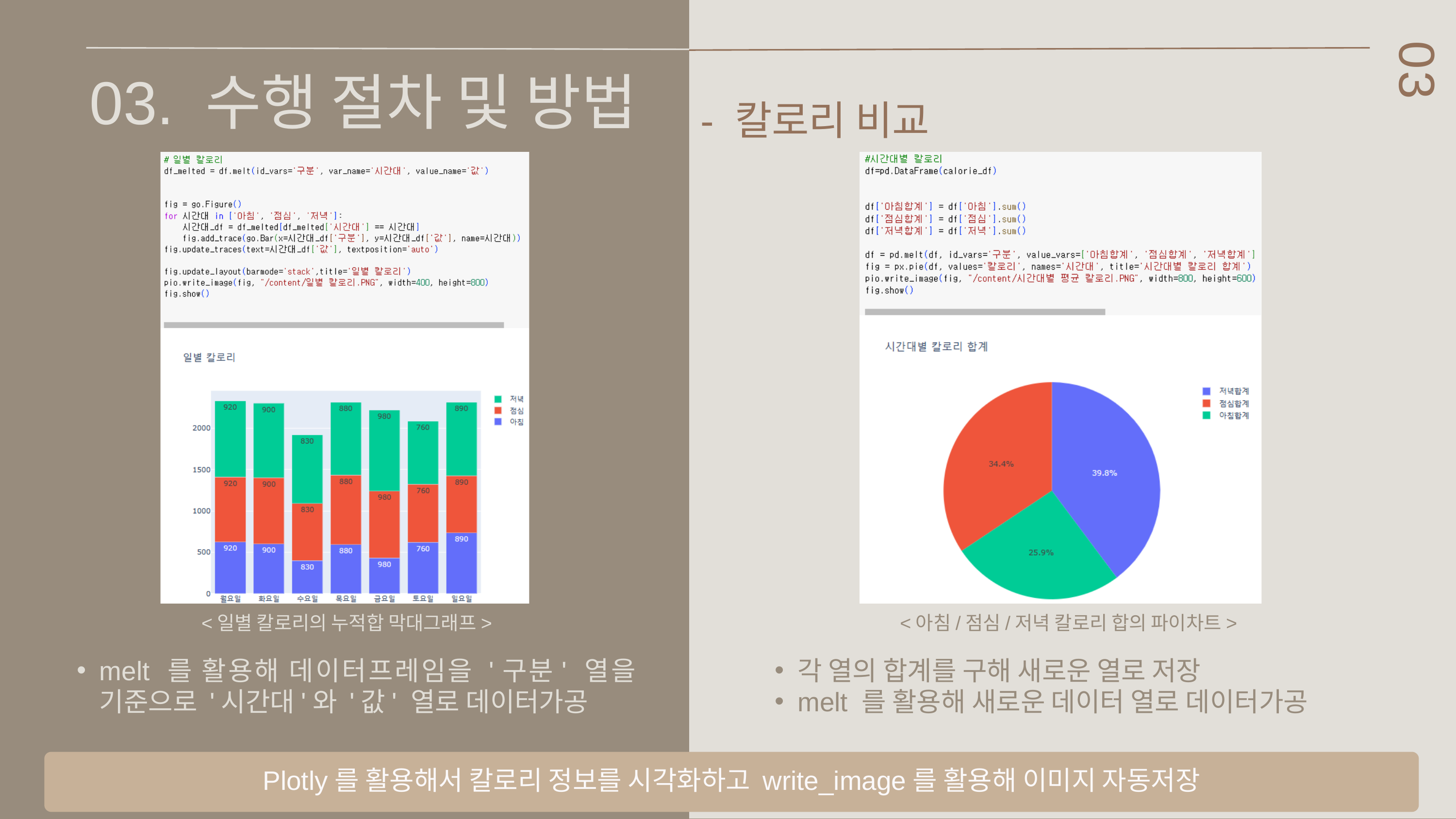

03. 수행 절차 및 방법
03
 - 칼로리 비교

<일별 칼로리의 누적합 막대그래프>
 <아침/점심/저녁 칼로리 합의 파이차트>
melt 를 활용해 데이터프레임을 '구분' 열을 기준으로 '시간대'와 '값' 열로 데이터가공
각 열의 합계를 구해 새로운 열로 저장
melt 를 활용해 새로운 데이터 열로 데이터가공

Plotly를 활용해서 칼로리 정보를 시각화하고 write_image를 활용해 이미지 자동저장